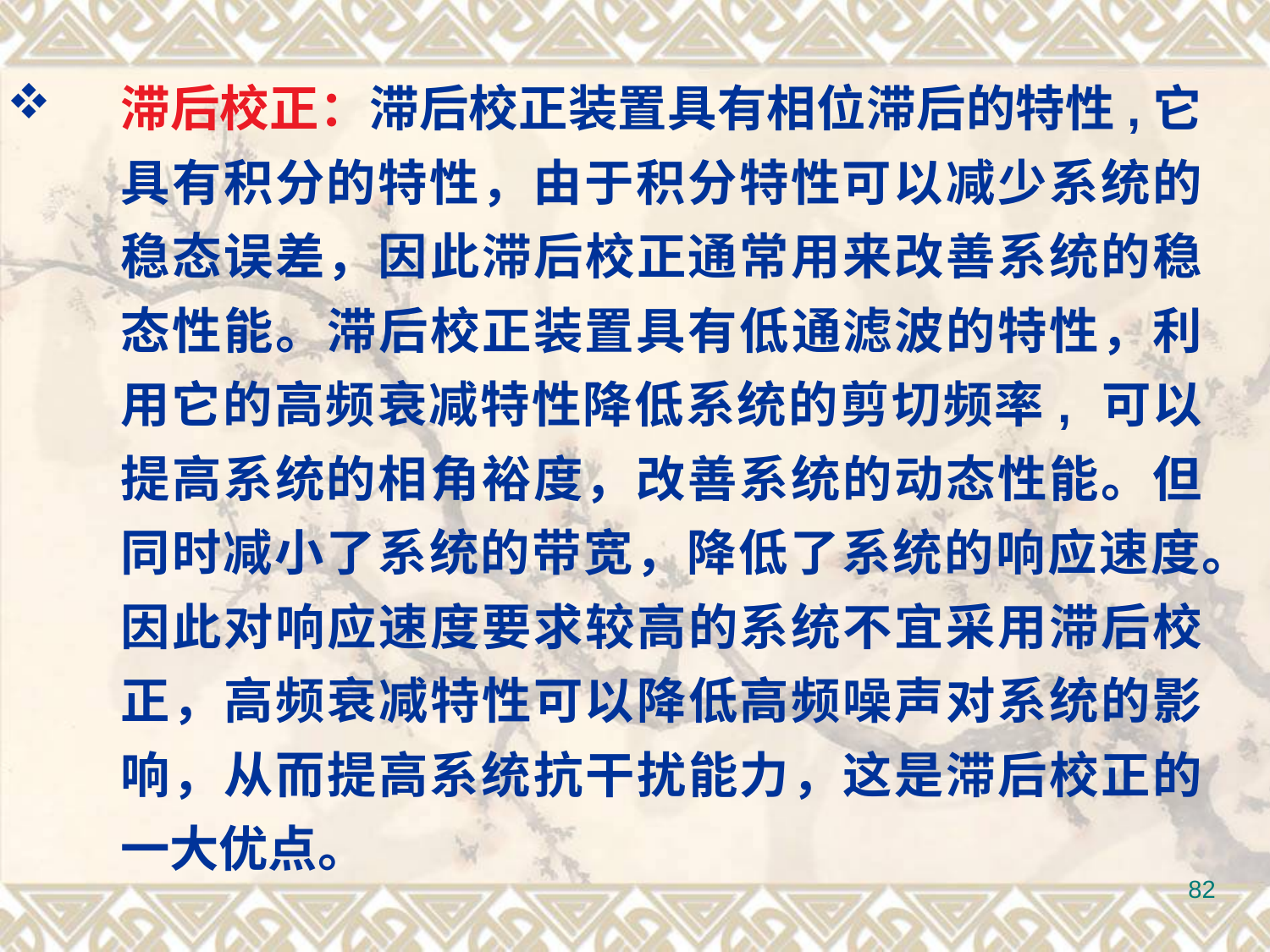

滞后校正：滞后校正装置具有相位滞后的特性,它具有积分的特性，由于积分特性可以减少系统的稳态误差，因此滞后校正通常用来改善系统的稳态性能。滞后校正装置具有低通滤波的特性，利用它的高频衰减特性降低系统的剪切频率, 可以提高系统的相角裕度，改善系统的动态性能。但同时减小了系统的带宽，降低了系统的响应速度。因此对响应速度要求较高的系统不宜采用滞后校正，高频衰减特性可以降低高频噪声对系统的影响，从而提高系统抗干扰能力，这是滞后校正的一大优点。
82